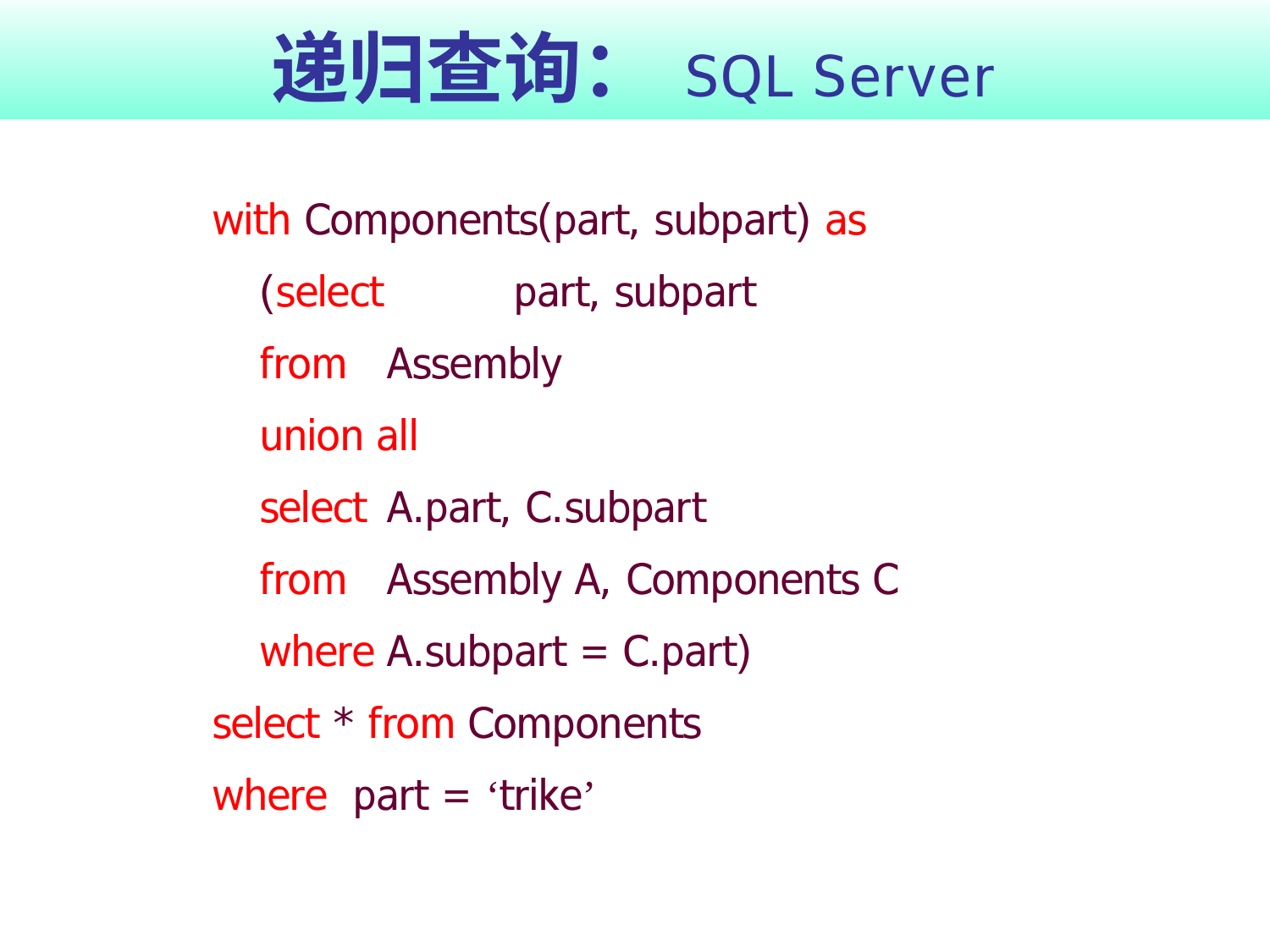

# 递归查询： SQL Server
with Components(part, subpart) as
	(select 	part, subpart
	from 	Assembly
	union all
	select	A.part, C.subpart
	from	Assembly A, Components C
	where	A.subpart = C.part)
select * from Components
where  part = ‘trike’